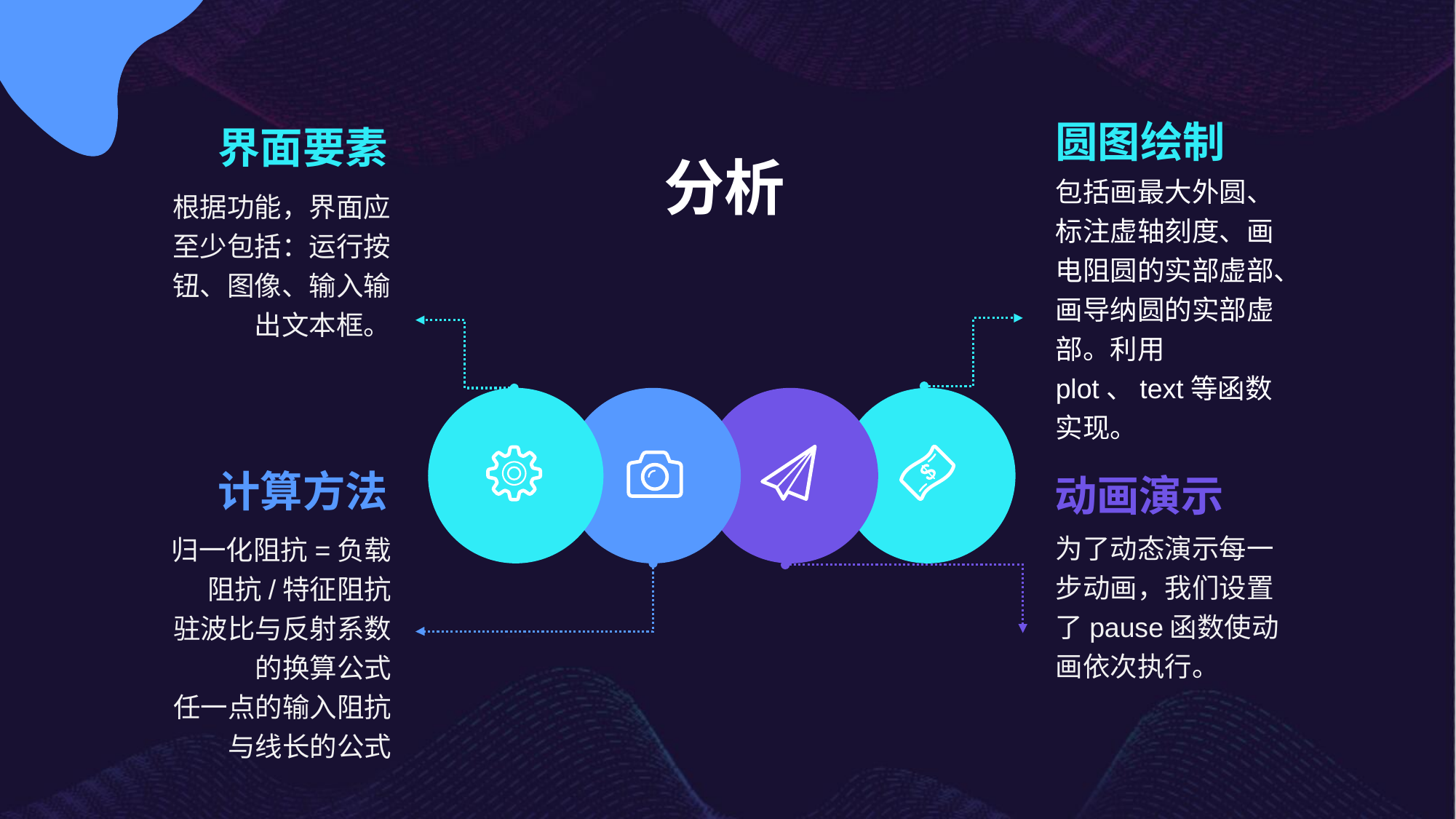

圆图绘制
包括画最大外圆、标注虚轴刻度、画电阻圆的实部虚部、画导纳圆的实部虚部。利用plot、text等函数实现。
界面要素
根据功能，界面应至少包括：运行按钮、图像、输入输出文本框。
分析
e7d195523061f1c0c2b73831c94a3edc981f60e396d3e182073EE1468018468A7F192AE5E5CD515B6C3125F8AF6E4EE646174E8CF0B46FD19828DCE8CDA3B3A044A74F0E769C5FA8CB87AB6FC303C8BA3785FAC64AF5424750B03A6C170E37CDA0B6B64BA161591DE1BFC1FD4191A352FD5D4675E7B80AF85C8B685208968241190935F4F9452E1C38A077DA3E528817

计算方法
归一化阻抗=负载阻抗/特征阻抗
驻波比与反射系数的换算公式
任一点的输入阻抗与线长的公式
动画演示
为了动态演示每一步动画，我们设置了pause函数使动画依次执行。